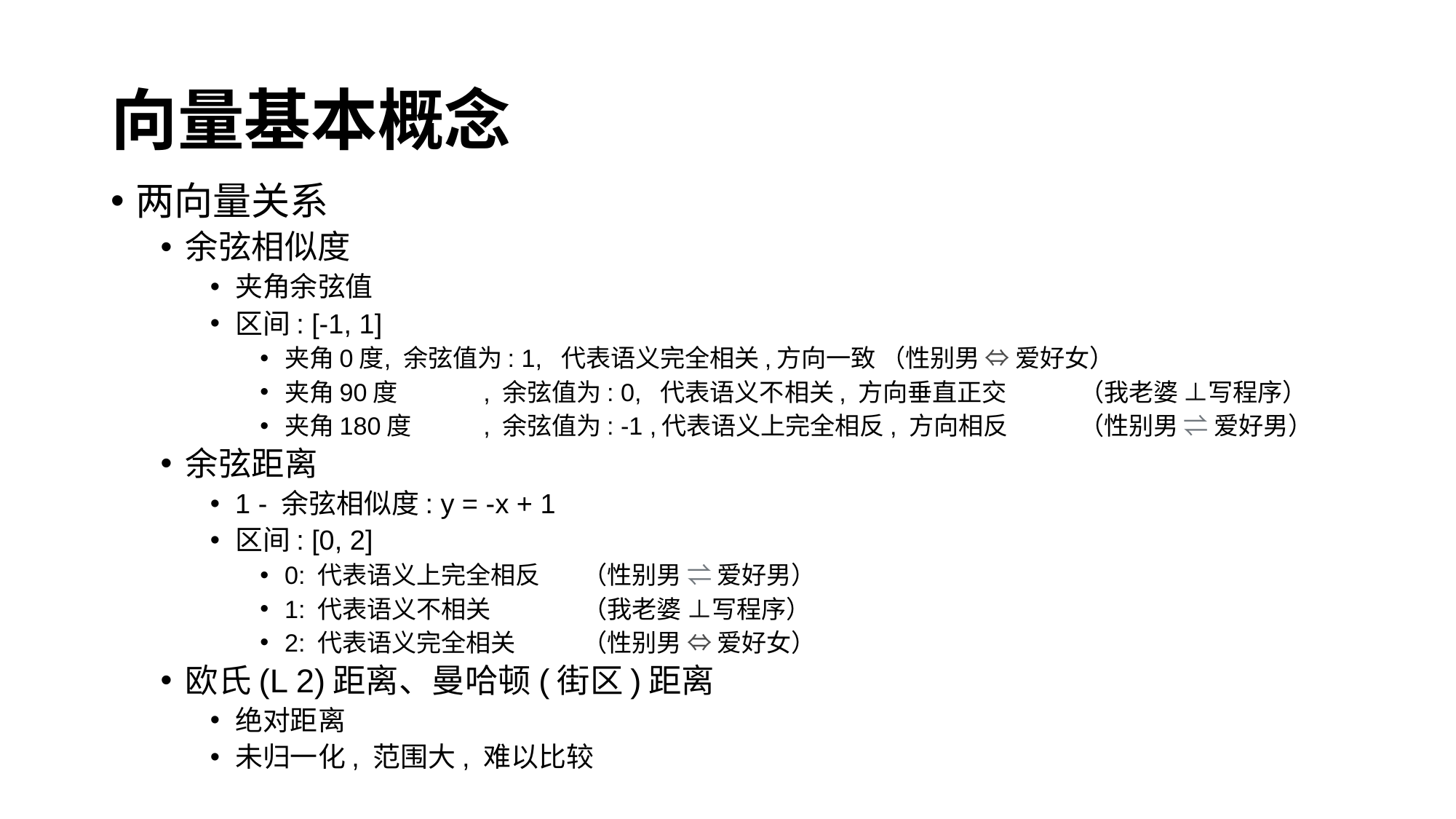

# 向量基本概念
两向量关系
余弦相似度
夹角余弦值
区间: [-1, 1]
夹角0度	, 余弦值为: 1,  代表语义完全相关,方向一致	（性别男 ⇔ 爱好女）
夹角90度	, 余弦值为: 0,  代表语义不相关, 方向垂直正交	（我老婆 ⊥写程序）
夹角180度	, 余弦值为: -1 ,代表语义上完全相反, 方向相反	（性别男 ⇌ 爱好男）
余弦距离
1 - 余弦相似度: y = -x + 1
区间: [0, 2]
0: 代表语义上完全相反	（性别男 ⇌ 爱好男）
1: 代表语义不相关		（我老婆 ⊥写程序）
2: 代表语义完全相关	（性别男 ⇔ 爱好女）
欧氏(L 2)距离、曼哈顿(街区)距离
绝对距离
未归一化, 范围大, 难以比较